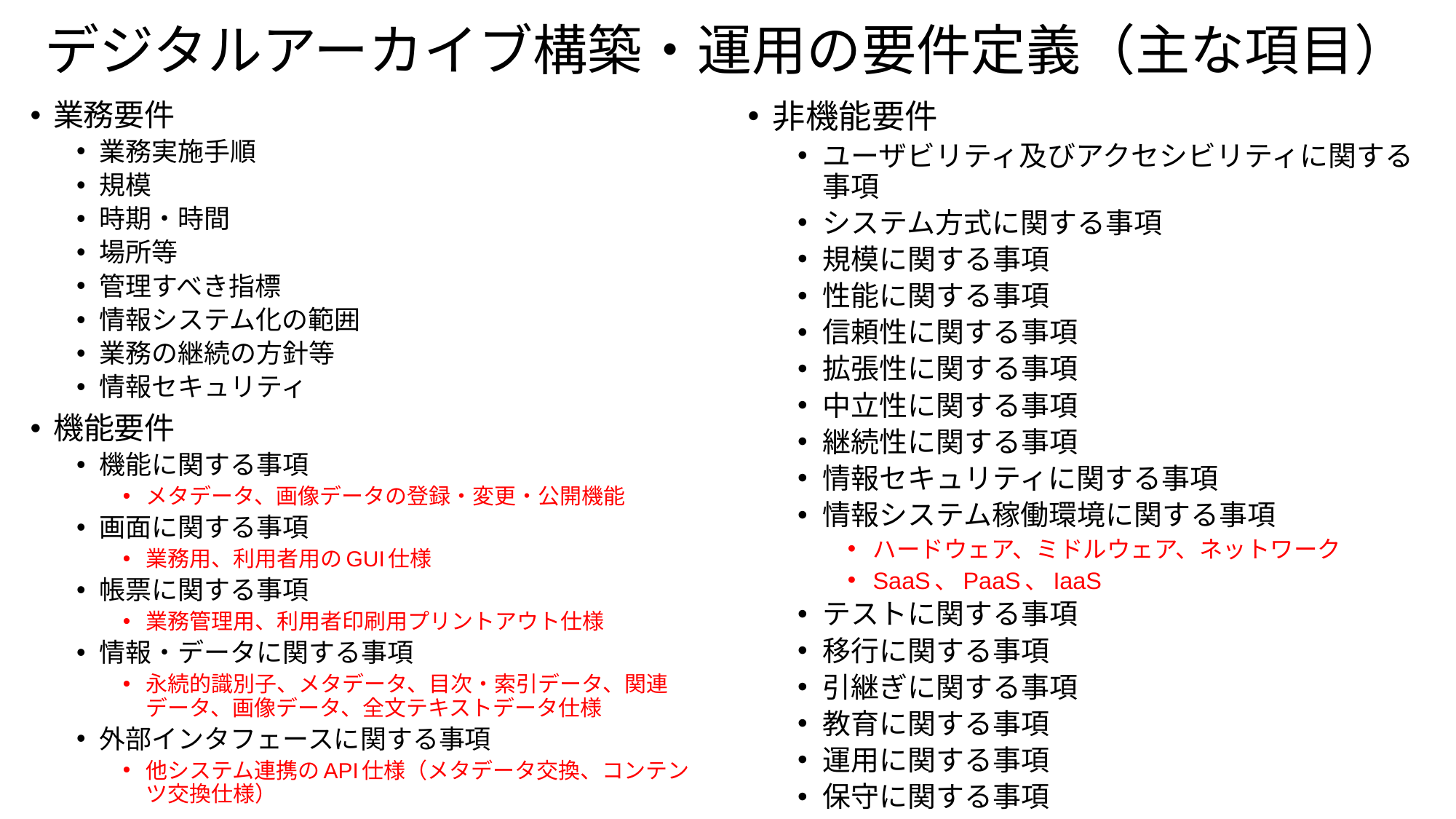

# デジタルアーカイブ構築・運用の要件定義（主な項目）
業務要件
業務実施手順
規模
時期・時間
場所等
管理すべき指標
情報システム化の範囲
業務の継続の方針等
情報セキュリティ
機能要件
機能に関する事項
メタデータ、画像データの登録・変更・公開機能
画面に関する事項
業務用、利用者用のGUI仕様
帳票に関する事項
業務管理用、利用者印刷用プリントアウト仕様
情報・データに関する事項
永続的識別子、メタデータ、目次・索引データ、関連データ、画像データ、全文テキストデータ仕様
外部インタフェースに関する事項
他システム連携のAPI仕様（メタデータ交換、コンテンツ交換仕様）
非機能要件
ユーザビリティ及びアクセシビリティに関する事項
システム方式に関する事項
規模に関する事項
性能に関する事項
信頼性に関する事項
拡張性に関する事項
中立性に関する事項
継続性に関する事項
情報セキュリティに関する事項
情報システム稼働環境に関する事項
ハードウェア、ミドルウェア、ネットワーク
SaaS、PaaS、IaaS
テストに関する事項
移行に関する事項
引継ぎに関する事項
教育に関する事項
運用に関する事項
保守に関する事項